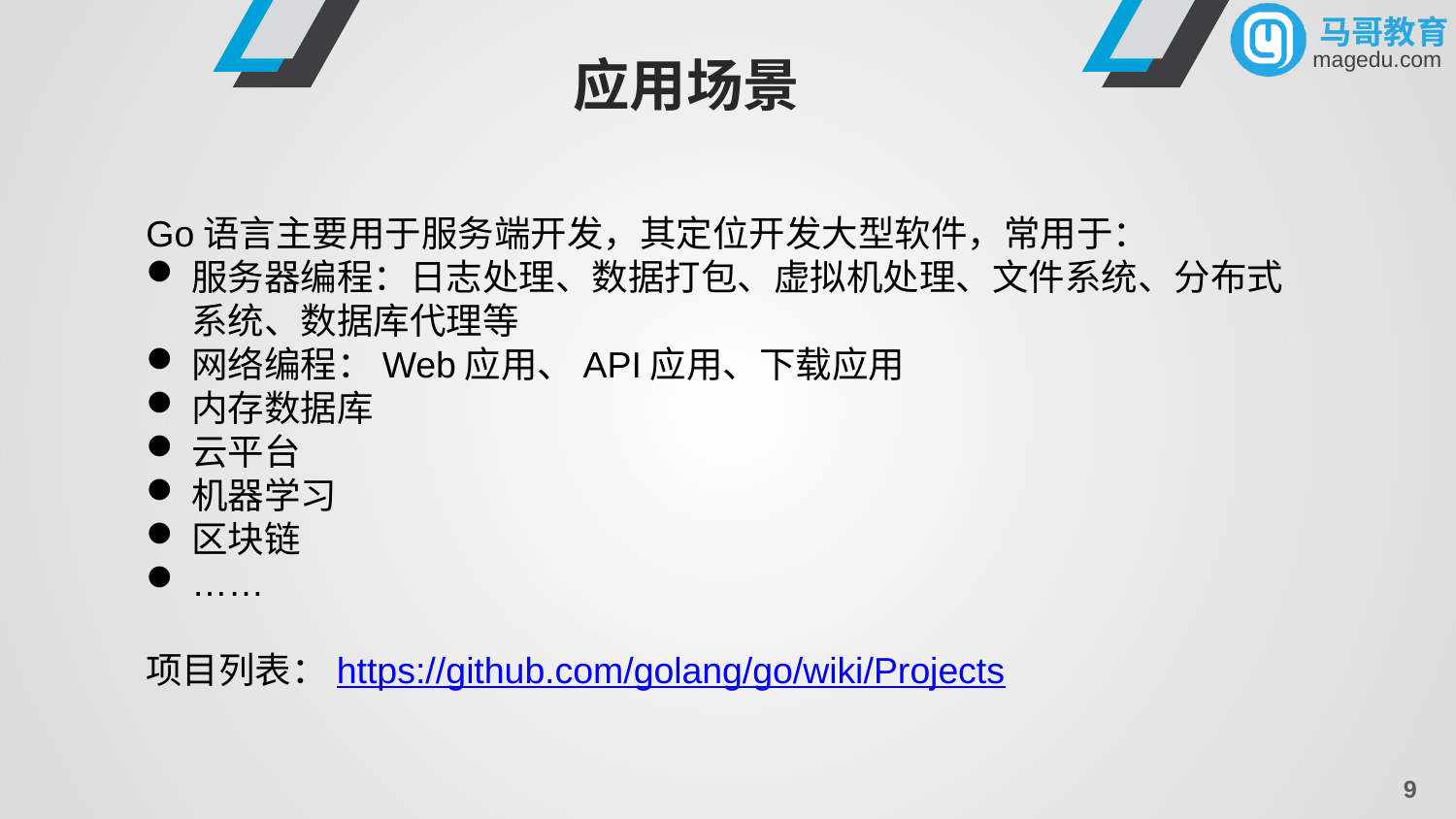

应用场景
Go语言主要用于服务端开发，其定位开发大型软件，常用于：
服务器编程：日志处理、数据打包、虚拟机处理、文件系统、分布式系统、数据库代理等
网络编程：Web应用、API应用、下载应用
内存数据库
云平台
机器学习
区块链
……

项目列表：https://github.com/golang/go/wiki/Projects